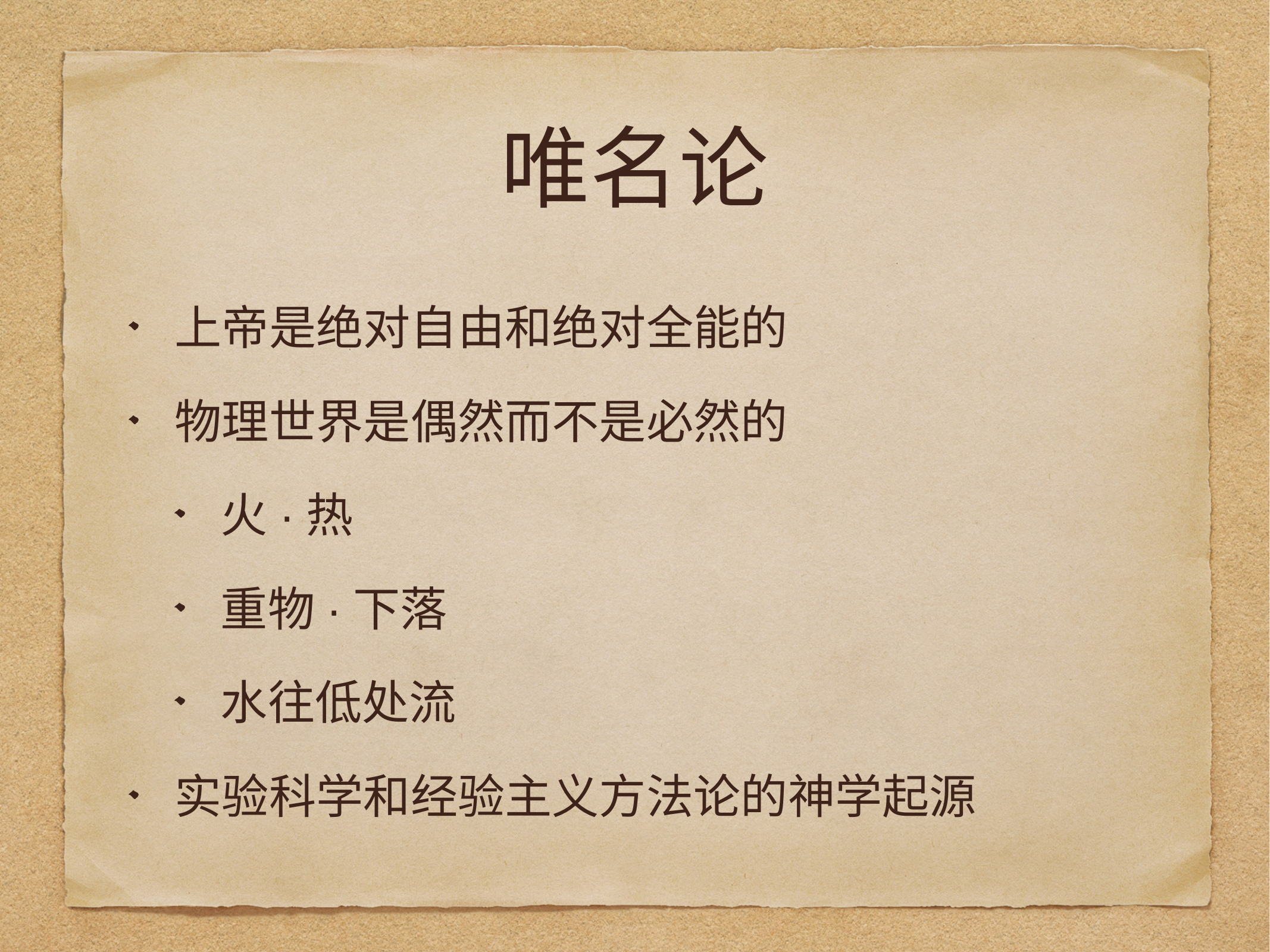

# 唯名论
上帝是绝对自由和绝对全能的
物理世界是偶然而不是必然的
火·热
重物·下落
水往低处流
实验科学和经验主义方法论的神学起源